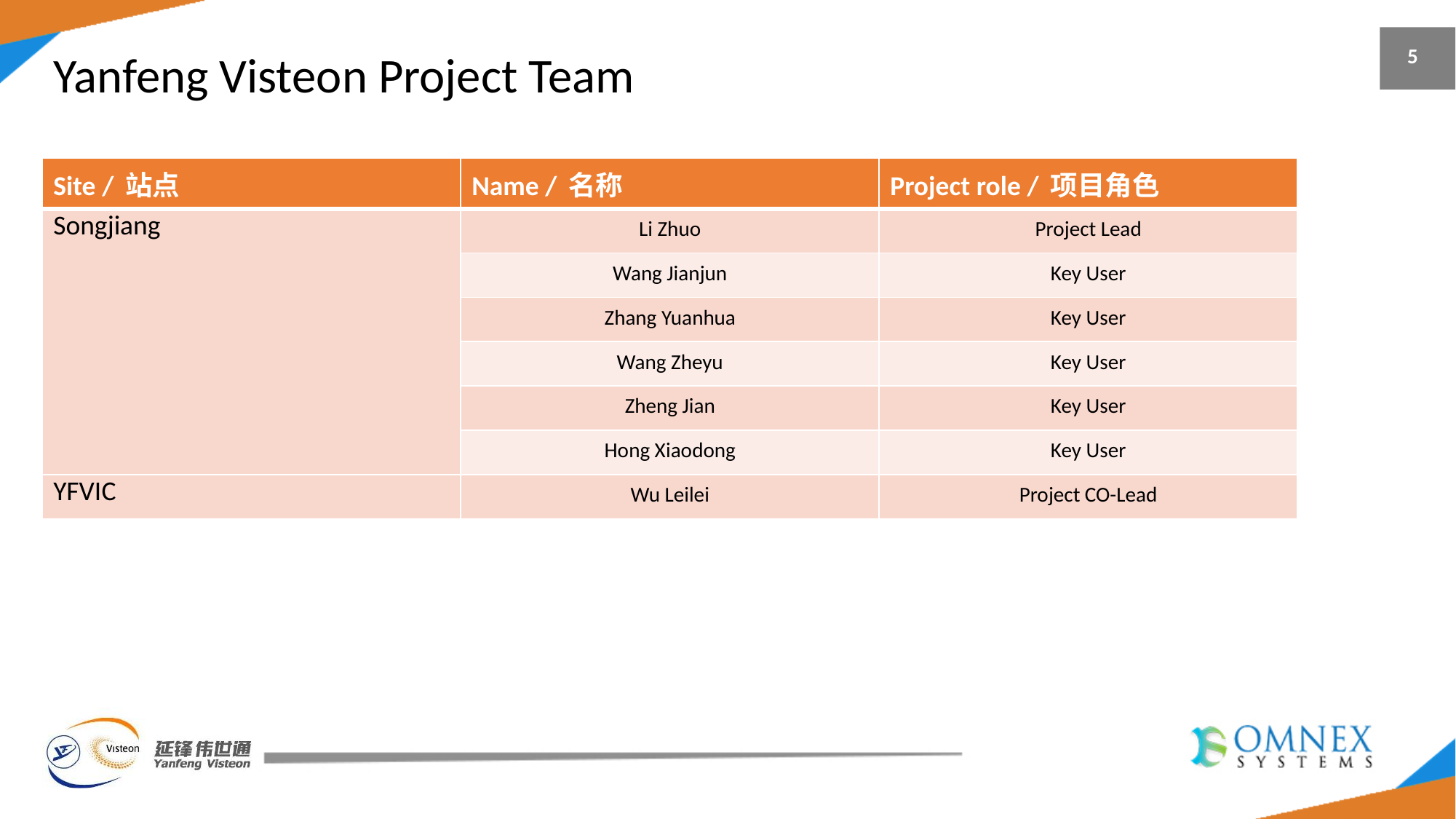

# Yanfeng Visteon Project Team
5
| Site / 站点 | Name / 名称 | Project role / 项目角色 |
| --- | --- | --- |
| Songjiang | Li Zhuo | Project Lead |
|  | Wang Jianjun | Key User |
|  | Zhang Yuanhua | Key User |
|  | Wang Zheyu | Key User |
|  | Zheng Jian | Key User |
|  | Hong Xiaodong | Key User |
| YFVIC | Wu Leilei | Project CO-Lead |